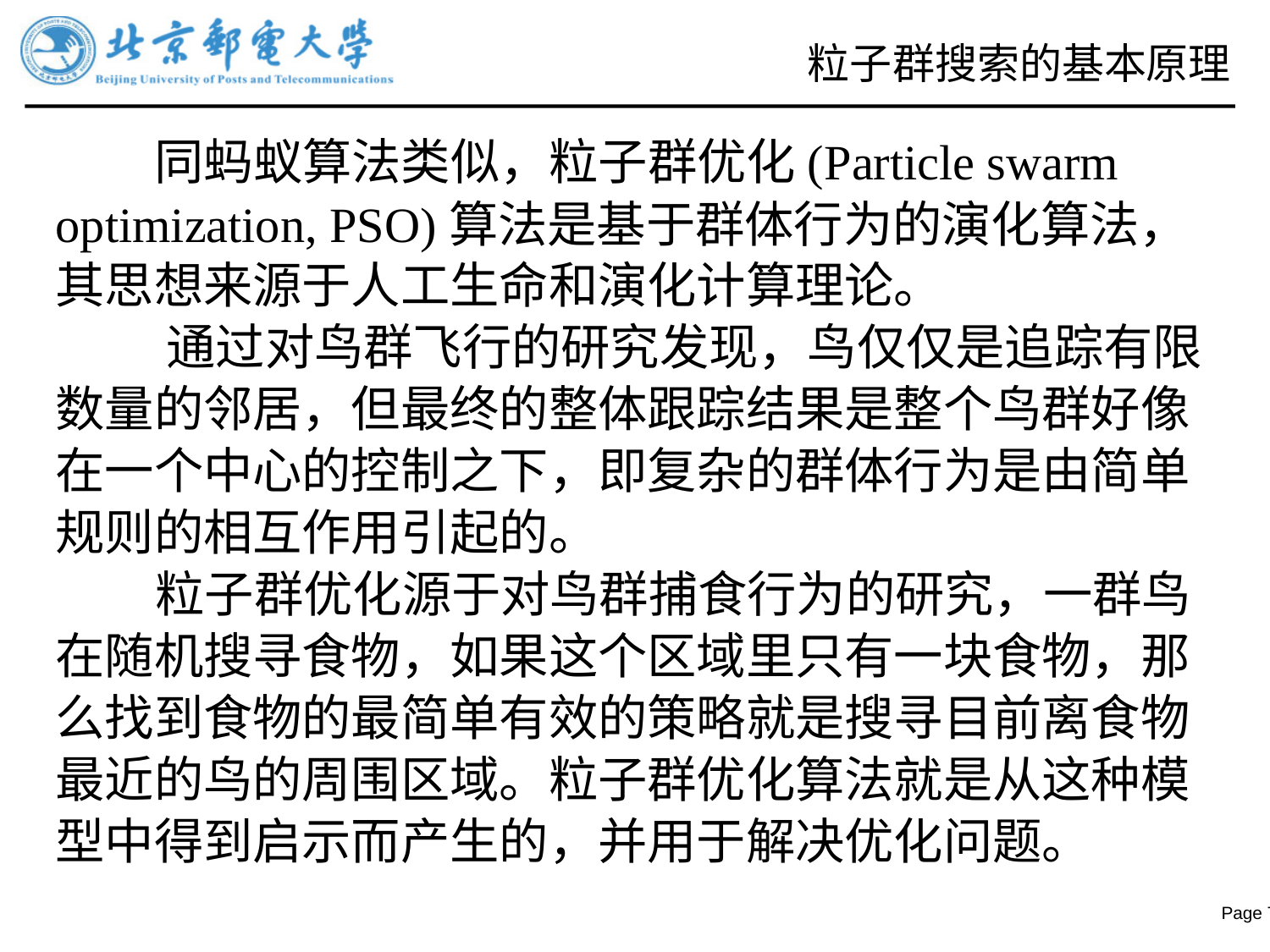

# 粒子群搜索的基本原理
         同蚂蚁算法类似，粒子群优化(Particle swarm optimization, PSO)算法是基于群体行为的演化算法，其思想来源于人工生命和演化计算理论。
         通过对鸟群飞行的研究发现，鸟仅仅是追踪有限数量的邻居，但最终的整体跟踪结果是整个鸟群好像在一个中心的控制之下，即复杂的群体行为是由简单规则的相互作用引起的。
        粒子群优化源于对鸟群捕食行为的研究，一群鸟在随机搜寻食物，如果这个区域里只有一块食物，那么找到食物的最简单有效的策略就是搜寻目前离食物最近的鸟的周围区域。粒子群优化算法就是从这种模型中得到启示而产生的，并用于解决优化问题。